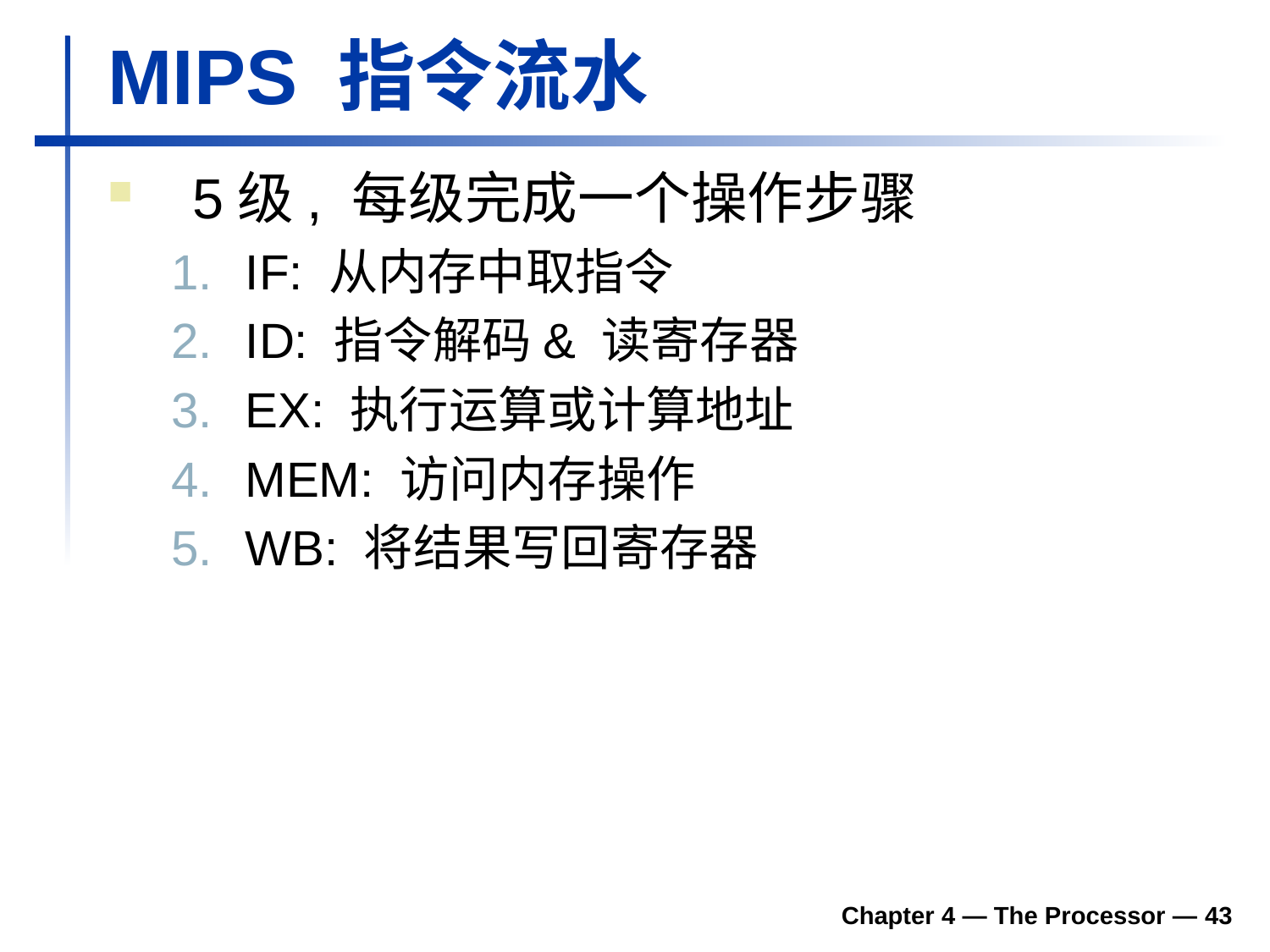

# MIPS 指令流水
5级, 每级完成一个操作步骤
IF: 从内存中取指令
ID: 指令解码& 读寄存器
EX: 执行运算或计算地址
MEM: 访问内存操作
WB: 将结果写回寄存器
Chapter 4 — The Processor — 43